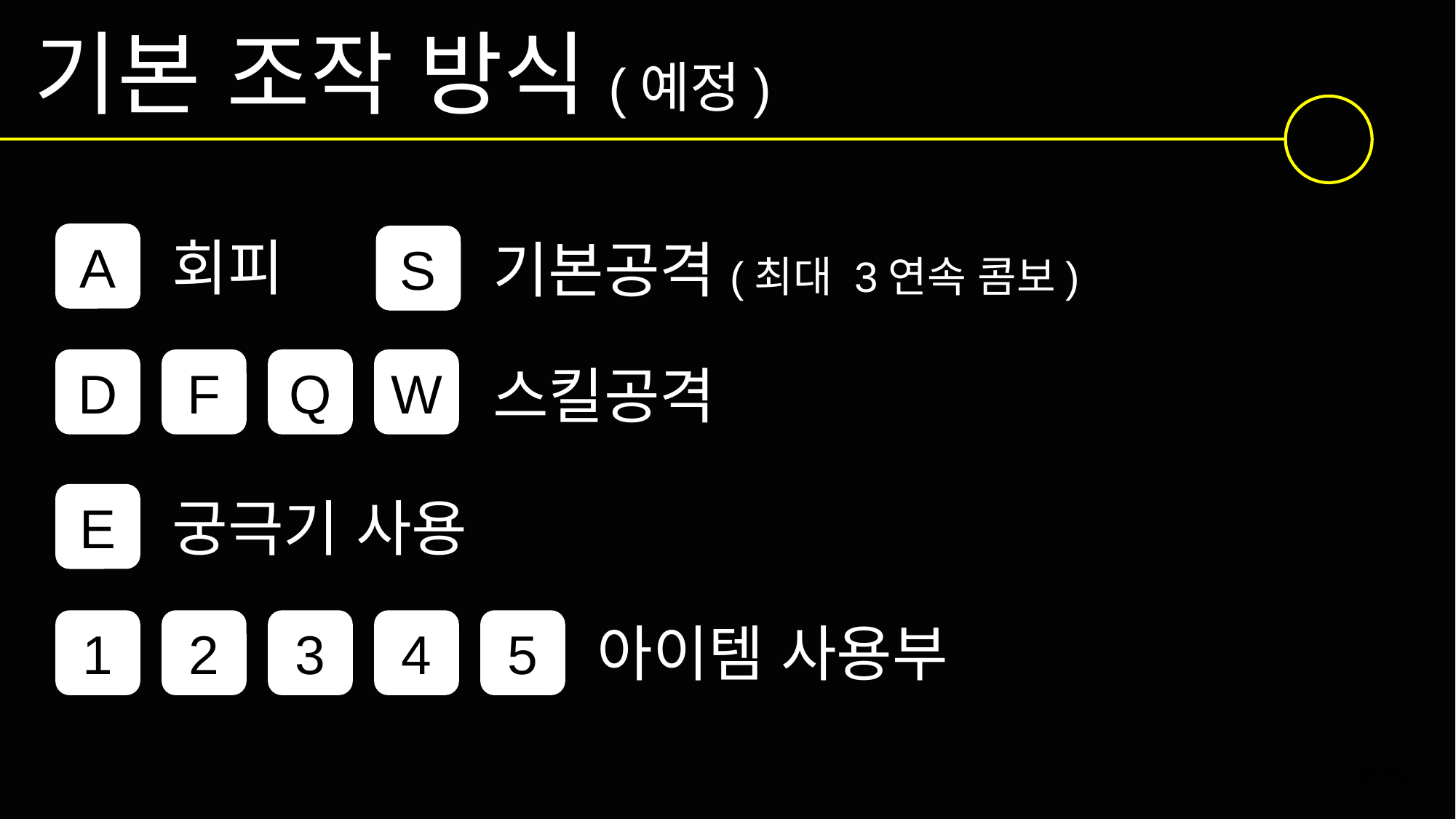

기본 조작 방식(예정)

A
회피
S
기본공격(최대 3연속 콤보)
D
F
Q
W
스킬공격
E
궁극기 사용
1
2
3
4
5
아이템 사용부